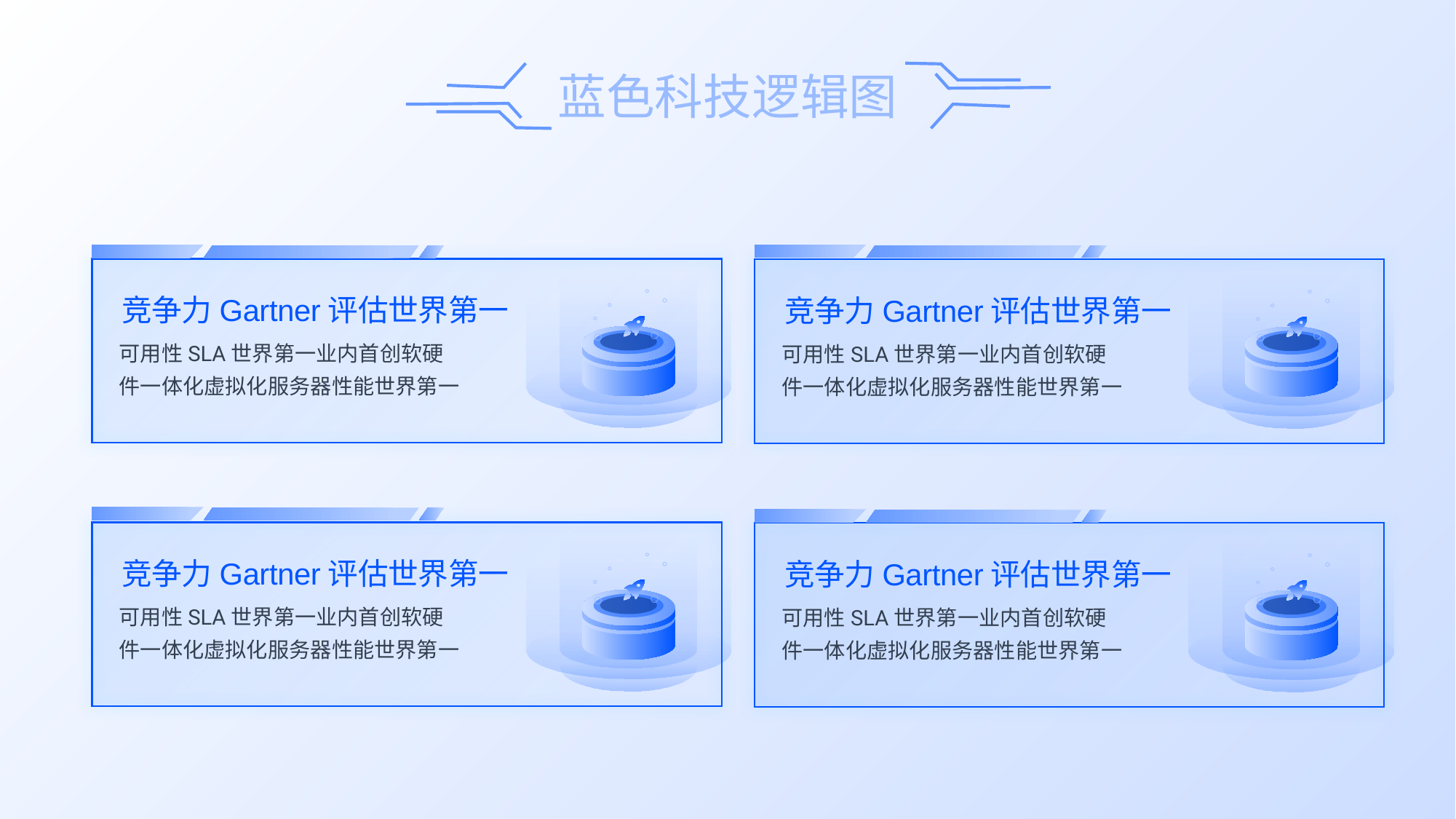

竞争力Gartner评估世界第一
可用性SLA世界第一业内首创软硬件一体化虚拟化服务器性能世界第一
竞争力Gartner评估世界第一
可用性SLA世界第一业内首创软硬件一体化虚拟化服务器性能世界第一

竞争力Gartner评估世界第一
可用性SLA世界第一业内首创软硬件一体化虚拟化服务器性能世界第一
竞争力Gartner评估世界第一
可用性SLA世界第一业内首创软硬件一体化虚拟化服务器性能世界第一